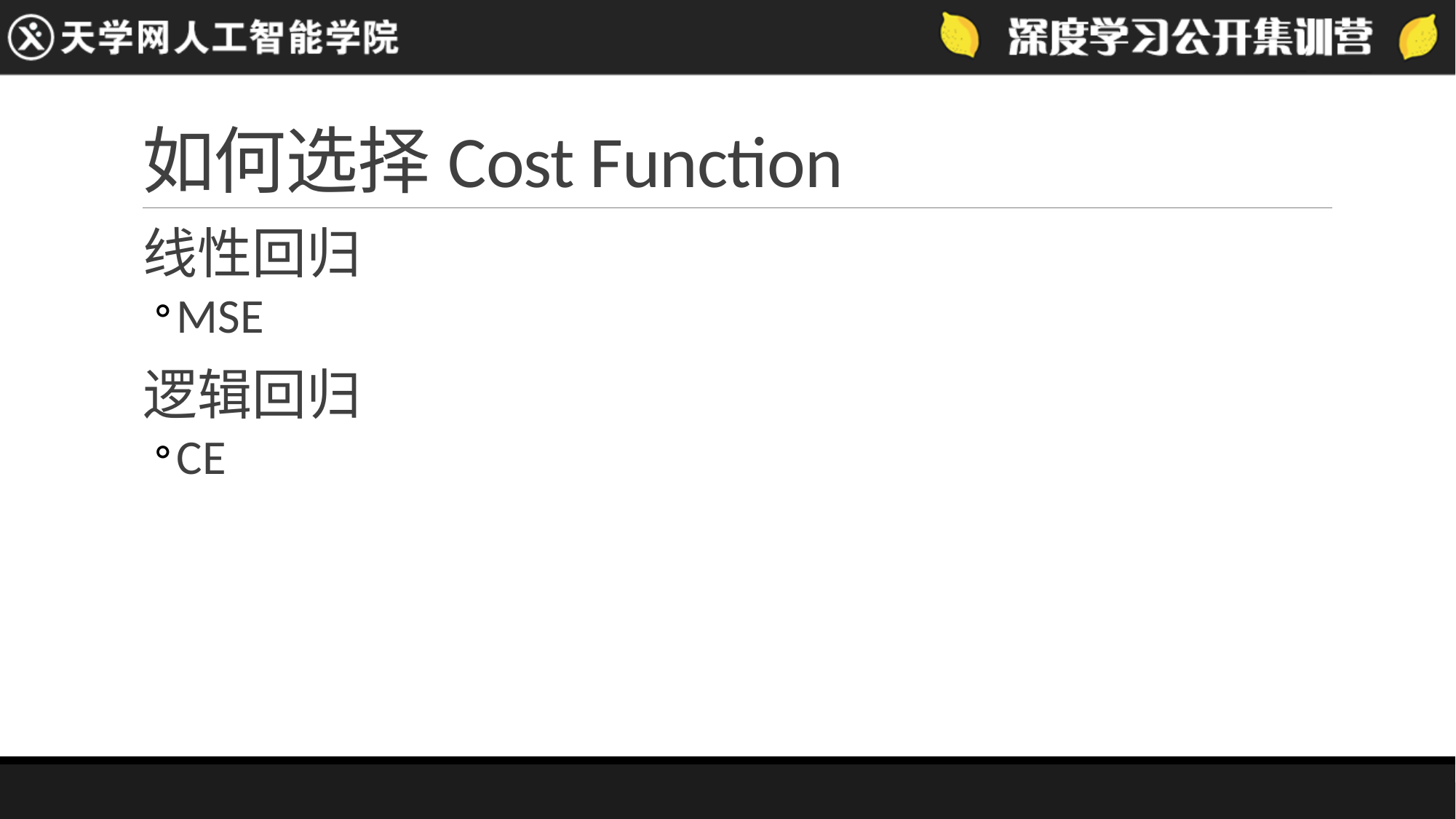

# 如何选择Cost Function
线性回归
MSE
逻辑回归
CE